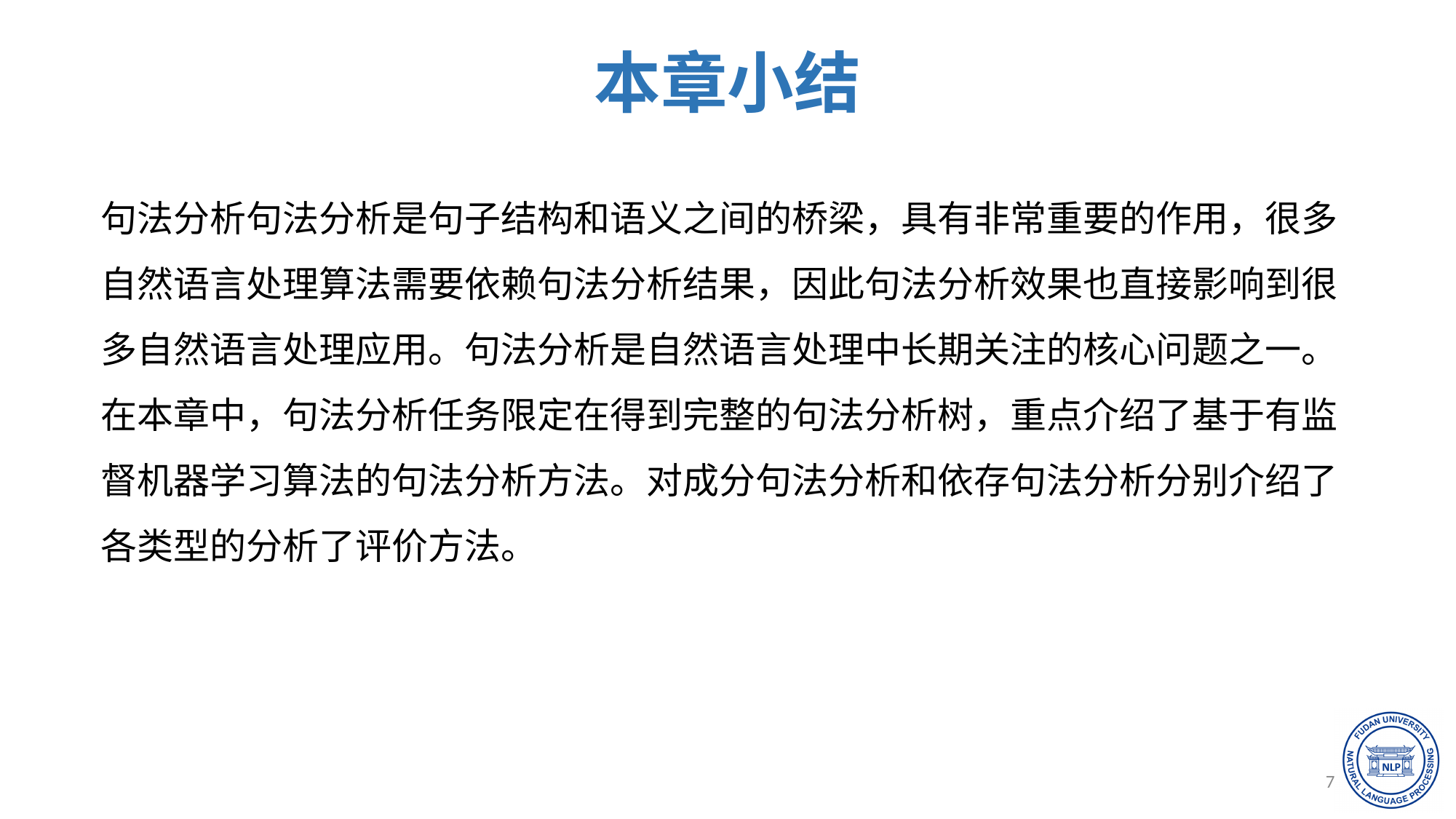

本章小结
哎呀小小草
专业设计
句法分析句法分析是句子结构和语义之间的桥梁，具有非常重要的作用，很多自然语言处理算法需要依赖句法分析结果，因此句法分析效果也直接影响到很多自然语言处理应用。句法分析是自然语言处理中长期关注的核心问题之一。
在本章中，句法分析任务限定在得到完整的句法分析树，重点介绍了基于有监督机器学习算法的句法分析方法。对成分句法分析和依存句法分析分别介绍了各类型的分析了评价方法。

2015
哎呀小小草演示设计
77